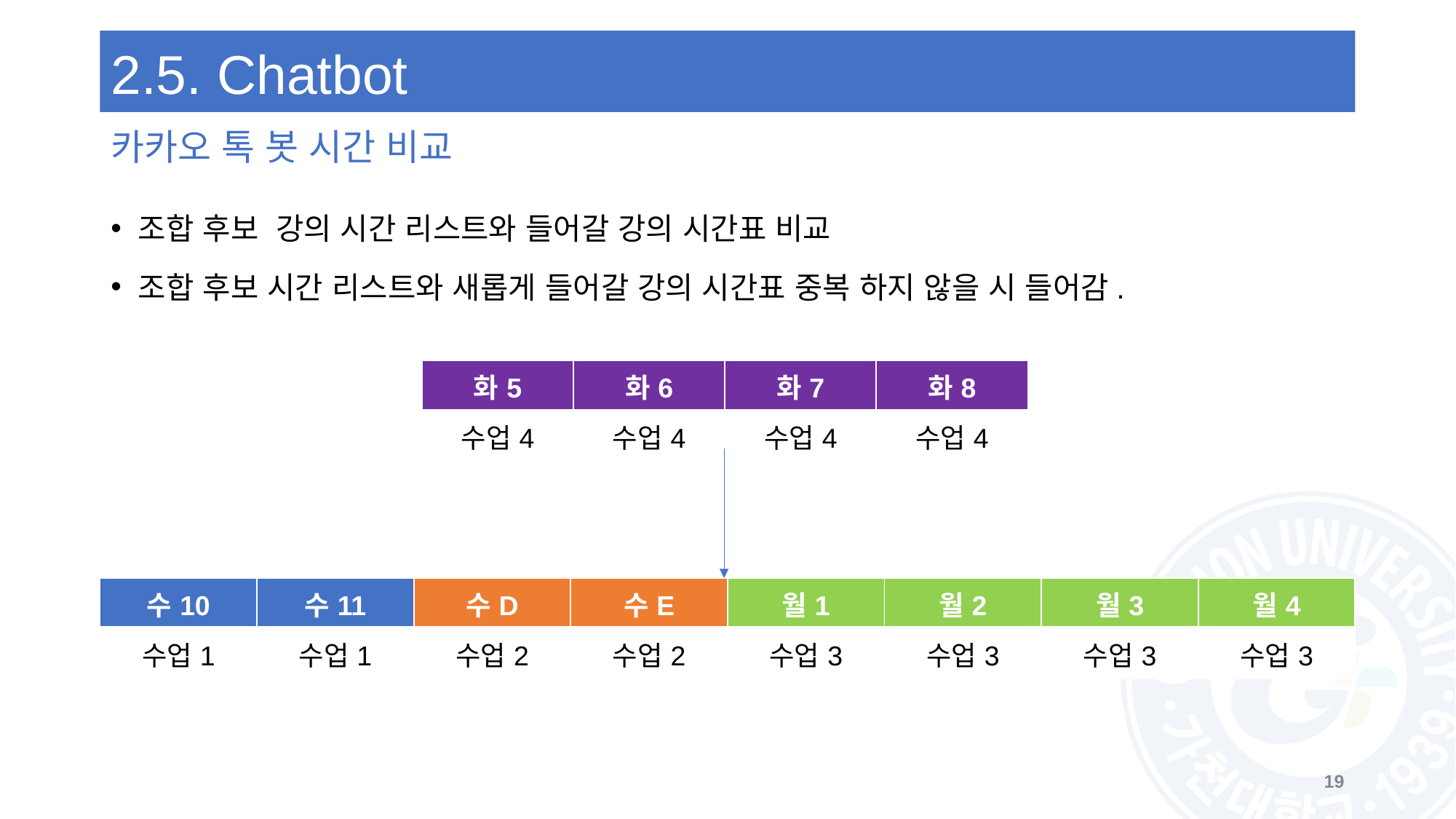

# 2.5. Chatbot
카카오 톡 봇 시간 비교
조합 후보  강의 시간 리스트와 들어갈 강의 시간표 비교
조합 후보 시간 리스트와 새롭게 들어갈 강의 시간표 중복 하지 않을 시 들어감.
| 화5 | 화6 | 화7 | 화8 |
| --- | --- | --- | --- |
| 수업4 | 수업4 | 수업4 | 수업4 |
| 수10 | 수11 | 수D | 수E | 월1 | 월2 | 월3 | 월4 |
| --- | --- | --- | --- | --- | --- | --- | --- |
| 수업1 | 수업1 | 수업2 | 수업2 | 수업3 | 수업3 | 수업3 | 수업3 |
19